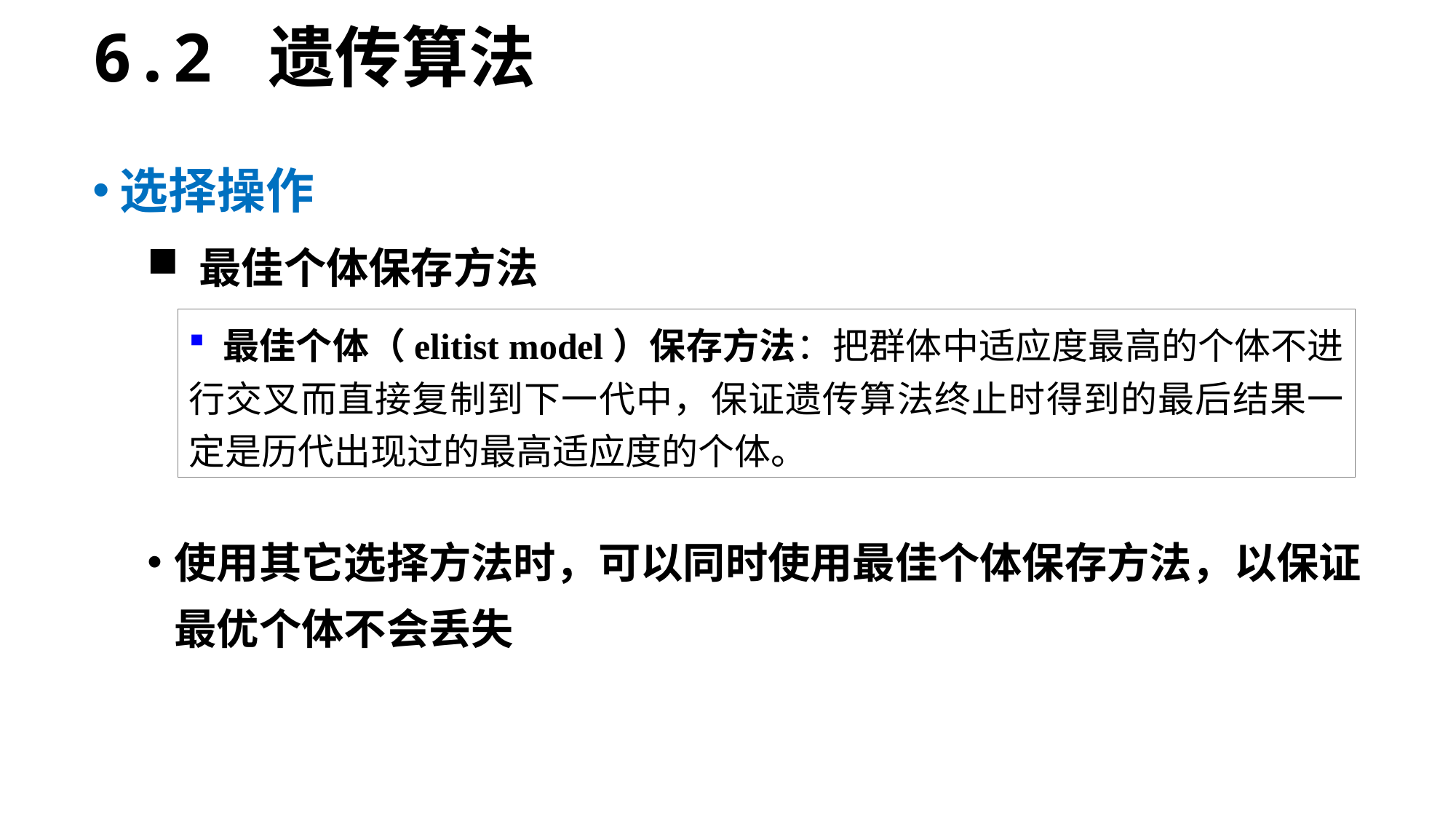

6.2 遗传算法
选择操作
 最佳个体保存方法

使用其它选择方法时，可以同时使用最佳个体保存方法，以保证最优个体不会丢失

 最佳个体（elitist model）保存方法：把群体中适应度最高的个体不进行交叉而直接复制到下一代中，保证遗传算法终止时得到的最后结果一定是历代出现过的最高适应度的个体。